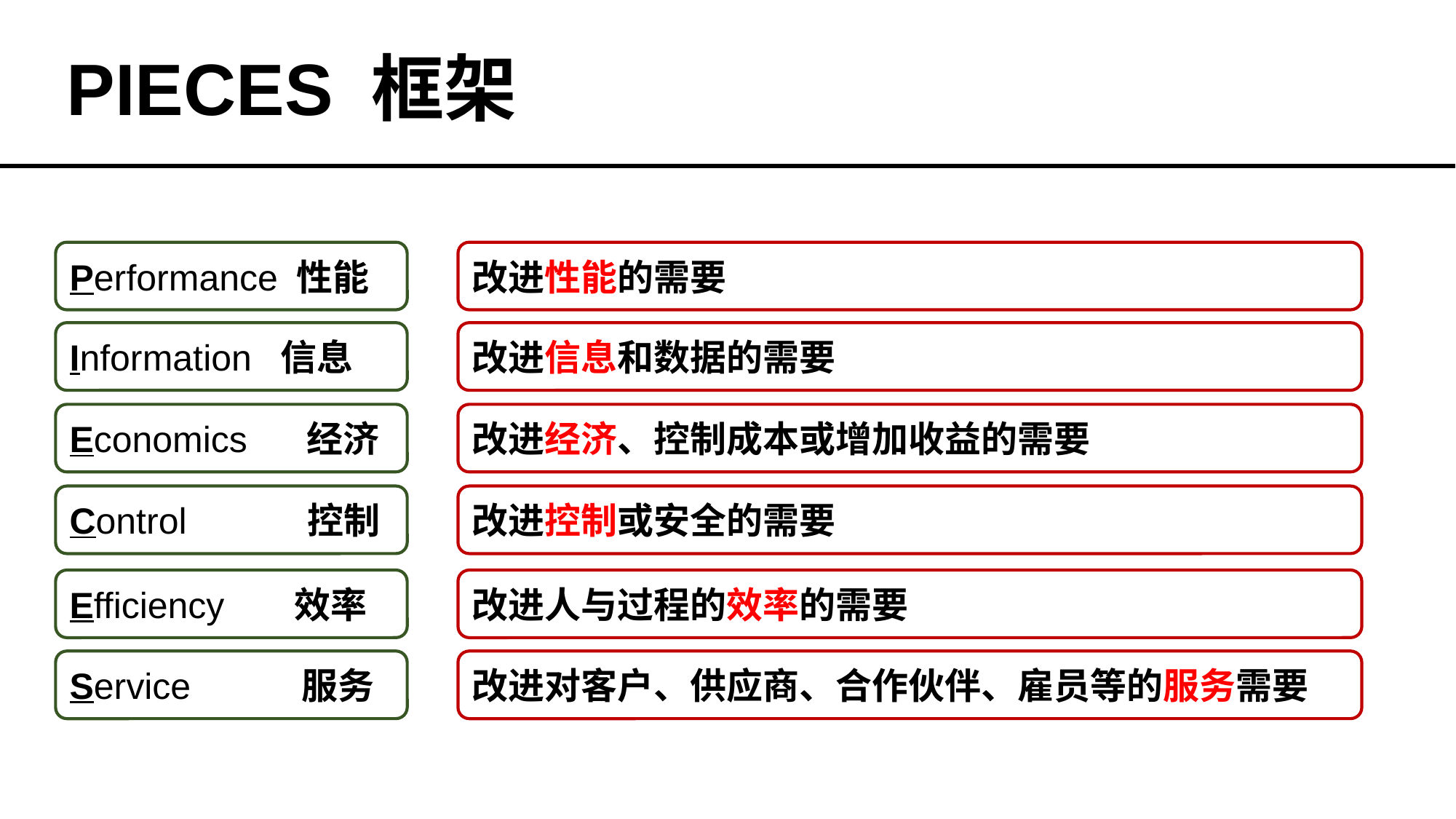

PIECES 框架
Performance 性能
Information  信息
Economics     经济
Control           控制
Efficiency      效率
Service          服务
改进性能的需要
改进信息和数据的需要
改进经济、控制成本或增加收益的需要
改进控制或安全的需要
改进人与过程的效率的需要
改进对客户、供应商、合作伙伴、雇员等的服务需要